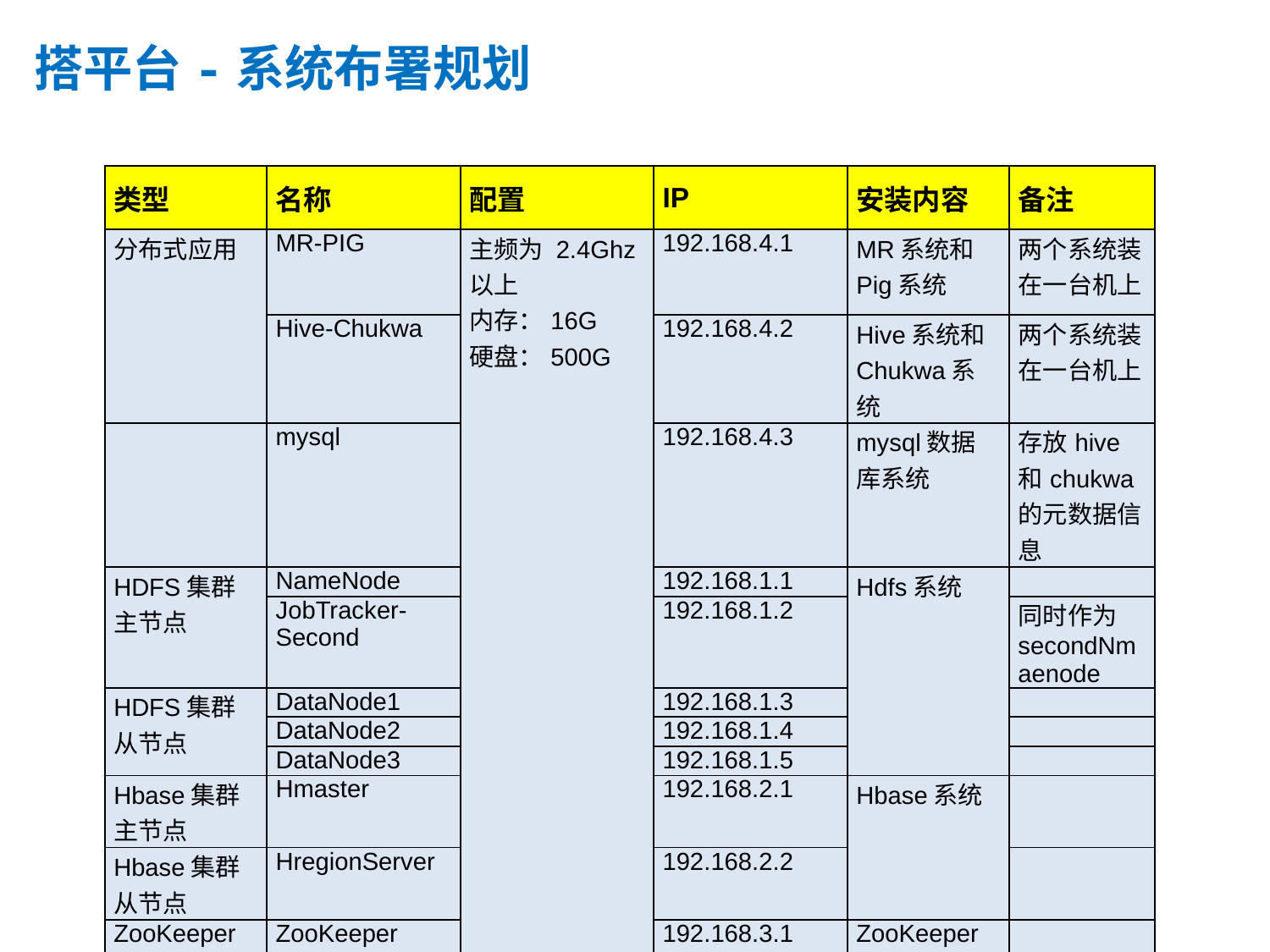

# 搭平台-系统布署规划
| 类型 | 名称 | 配置 | IP | 安装内容 | 备注 |
| --- | --- | --- | --- | --- | --- |
| 分布式应用 | MR-PIG | 主频为 2.4Ghz以上 内存：16G 硬盘：500G | 192.168.4.1 | MR系统和Pig系统 | 两个系统装在一台机上 |
|  | Hive-Chukwa |  | 192.168.4.2 | Hive系统和Chukwa系统 | 两个系统装在一台机上 |
|  | mysql |  | 192.168.4.3 | mysql数据库系统 | 存放hive和chukwa的元数据信息 |
| HDFS集群主节点 | NameNode |  | 192.168.1.1 | Hdfs系统 |  |
|  | JobTracker-Second |  | 192.168.1.2 |  | 同时作为secondNmaenode |
| HDFS集群从节点 | DataNode1 |  | 192.168.1.3 |  |  |
|  | DataNode2 |  | 192.168.1.4 |  |  |
|  | DataNode3 |  | 192.168.1.5 |  |  |
| Hbase集群主节点 | Hmaster |  | 192.168.2.1 | Hbase系统 |  |
| Hbase集群 从节点 | HregionServer |  | 192.168.2.2 |  |  |
| ZooKeeper集群 | ZooKeeper |  | 192.168.3.1 | ZooKeeper系统 |  |